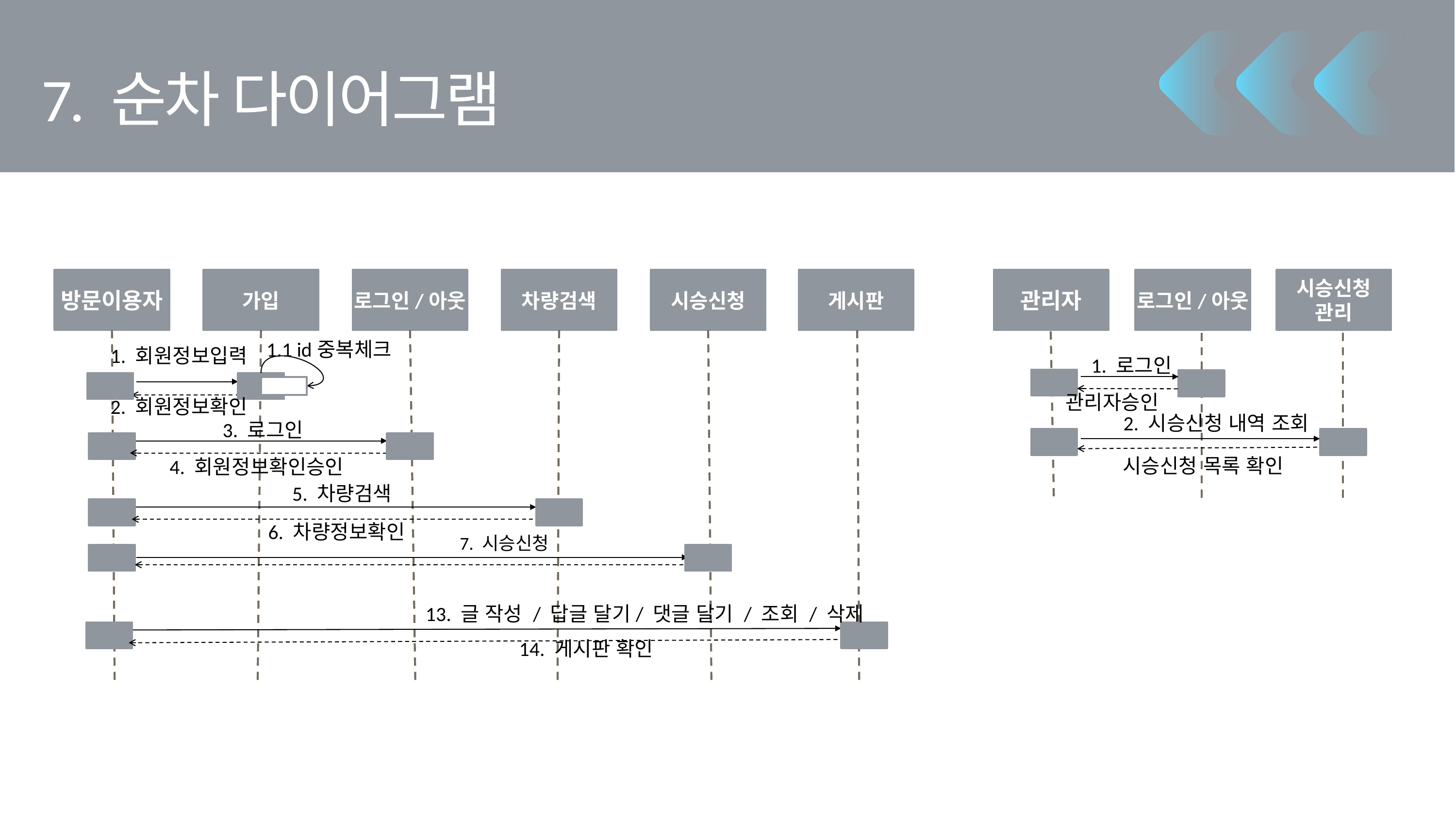

7. 순차 다이어그램
방문이용자
가입
로그인/아웃
차량검색
시승신청
게시판
관리자
로그인/아웃
시승신청
관리
1.1 id중복체크
1. 회원정보입력
1. 로그인

관리자승인
2. 회원정보확인
2. 시승신청 내역 조회
3. 로그인

시승신청 목록 확인
4. 회원정보확인승인
5. 차량검색

6. 차량정보확인
7. 시승신청

13. 글 작성 / 답글 달기/ 댓글 달기 / 조회 / 삭제

14. 게시판 확인